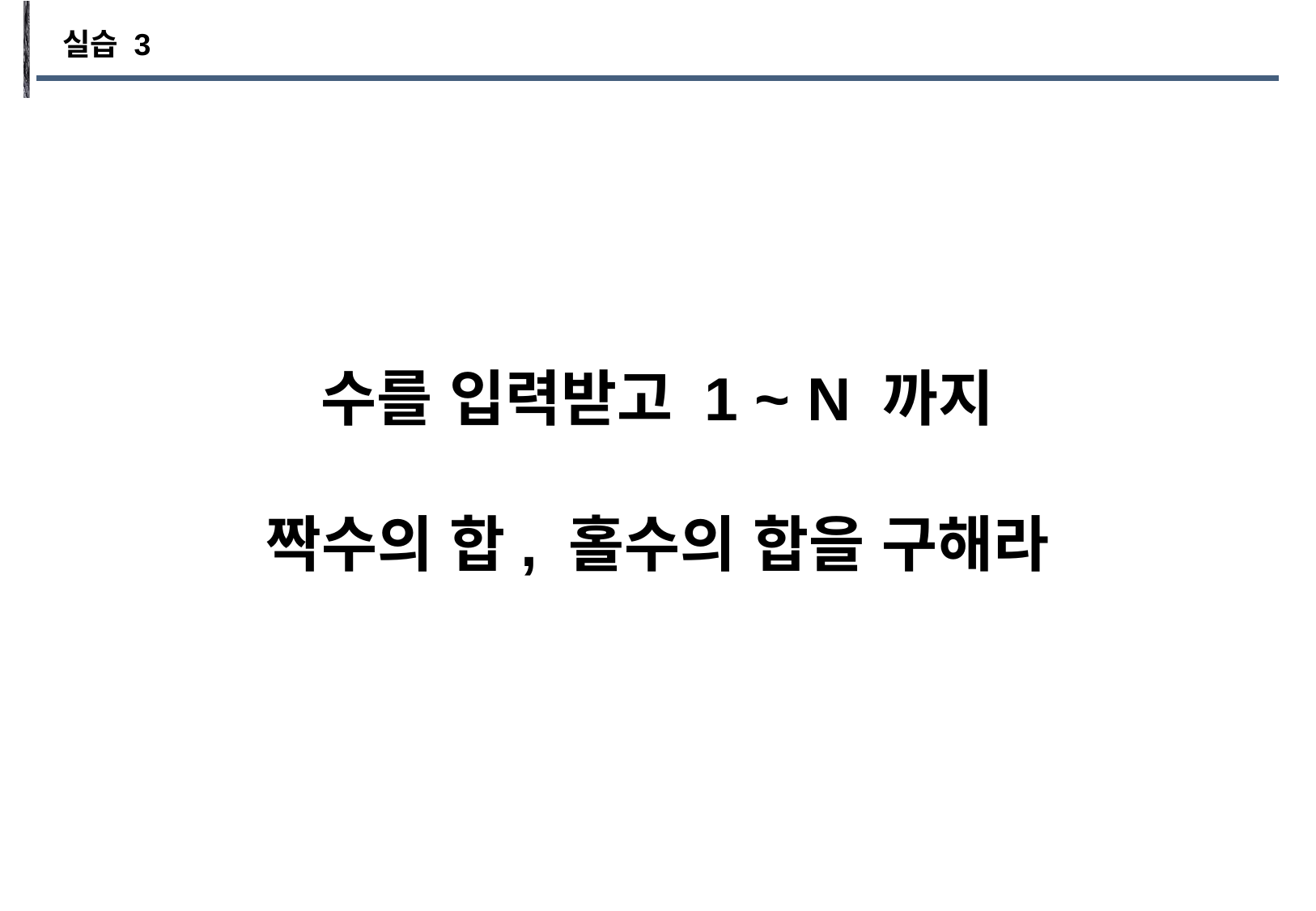

실습 3

수를 입력받고 1 ~ N 까지

짝수의 합, 홀수의 합을 구해라